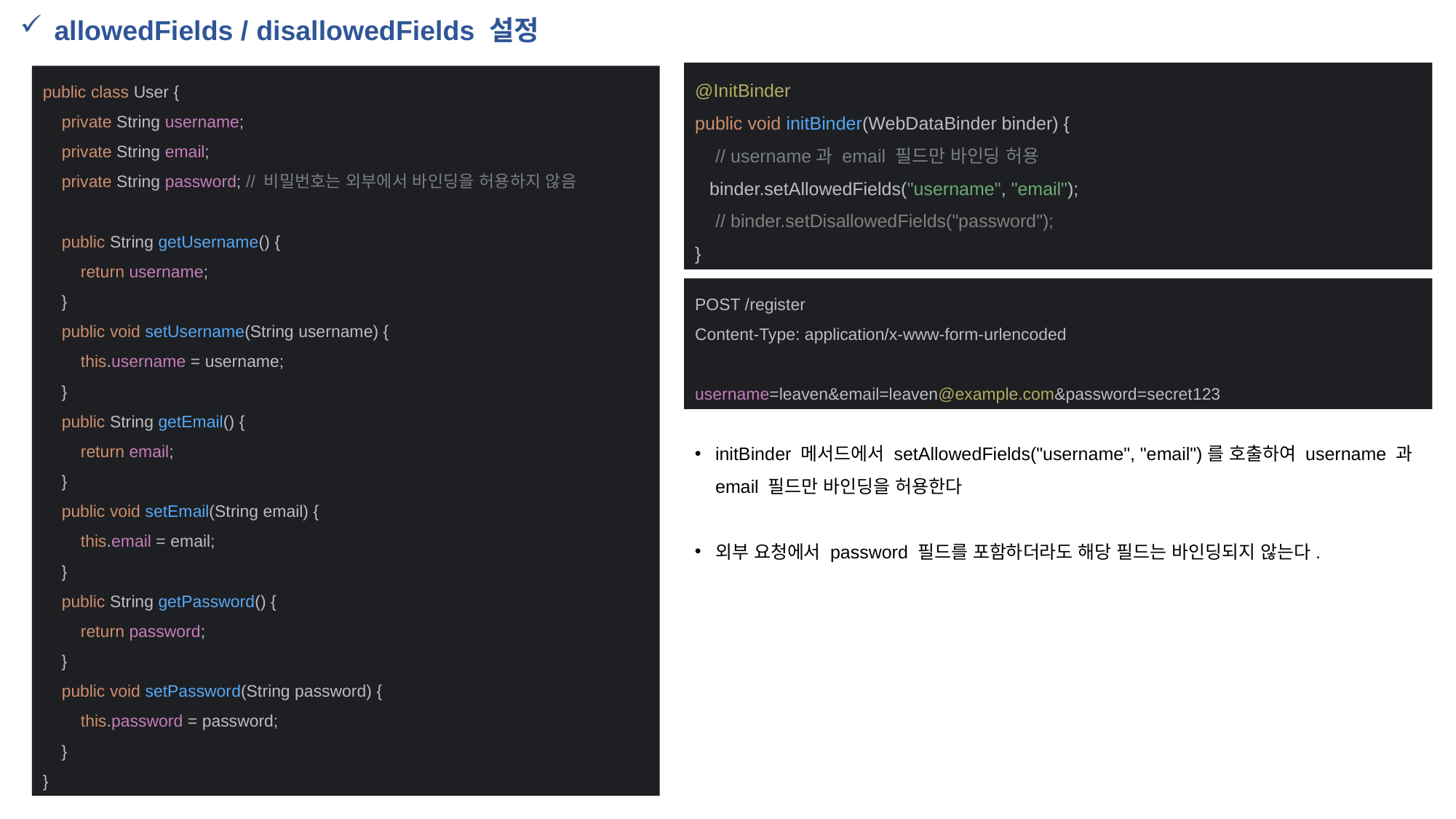

allowedFields / disallowedFields 설정
public class User {
    private String username;
    private String email;
    private String password; // 비밀번호는 외부에서 바인딩을 허용하지 않음
    public String getUsername() {
        return username;
    }
    public void setUsername(String username) {
        this.username = username;
    }
    public String getEmail() {
        return email;
    }
    public void setEmail(String email) {
        this.email = email;
    }
    public String getPassword() {
        return password;
    }
    public void setPassword(String password) {
        this.password = password;
    }
}
@InitBinder
public void initBinder(WebDataBinder binder) {
    // username과 email 필드만 바인딩 허용
  binder.setAllowedFields("username", "email");
    // binder.setDisallowedFields("password");
}
POST /register
Content-Type: application/x-www-form-urlencoded
username=leaven&email=leaven@example.com&password=secret123
initBinder 메서드에서 setAllowedFields("username", "email")를 호출하여 username 과 email 필드만 바인딩을 허용한다

외부 요청에서 password 필드를 포함하더라도 해당 필드는 바인딩되지 않는다.